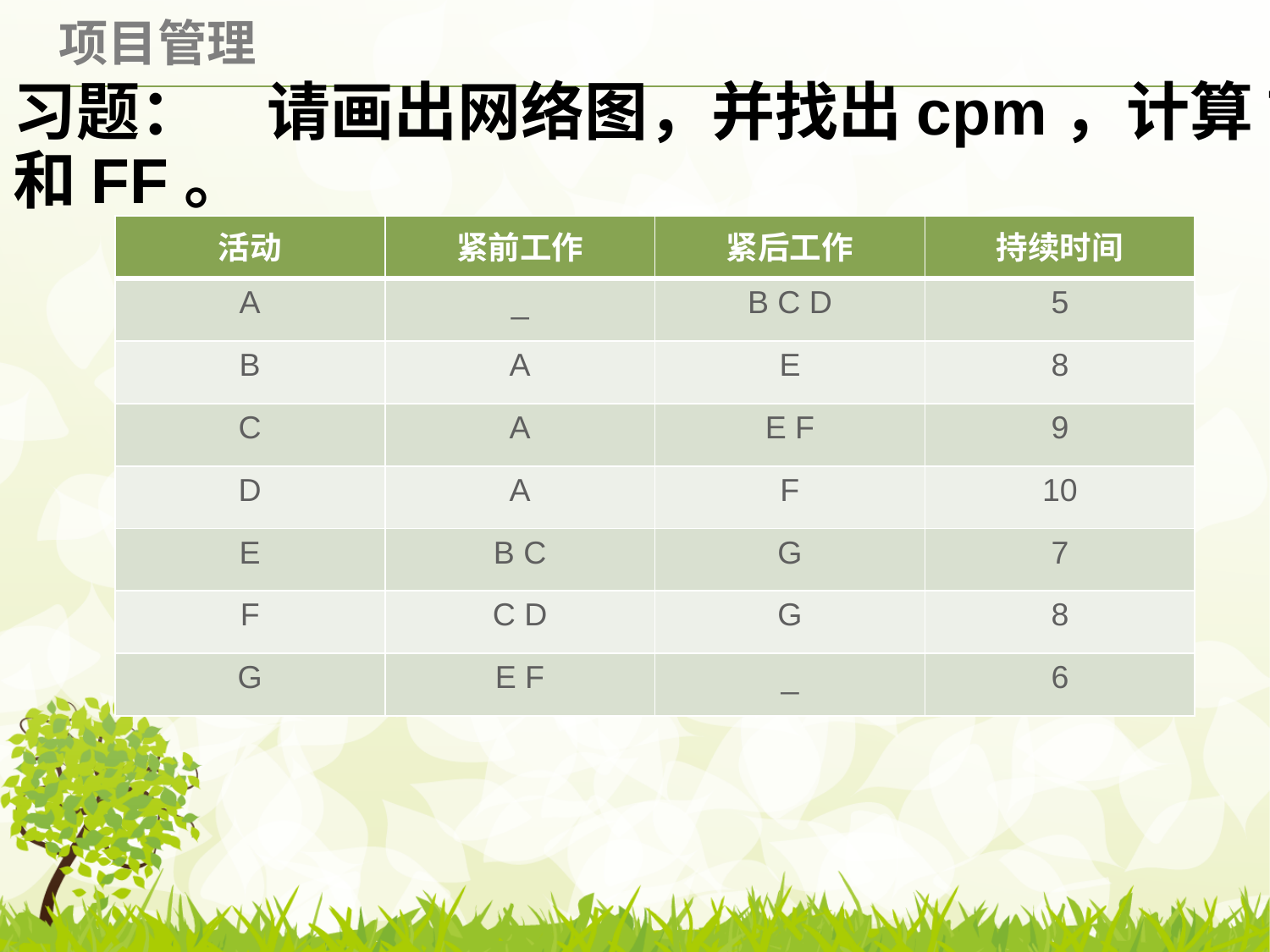

# 习题：	请画出网络图，并找出cpm，计算TF 和FF。
| 活动 | 紧前工作 | 紧后工作 | 持续时间 |
| --- | --- | --- | --- |
| A | \_ | B C D | 5 |
| B | A | E | 8 |
| C | A | E F | 9 |
| D | A | F | 10 |
| E | B C | G | 7 |
| F | C D | G | 8 |
| G | E F | \_ | 6 |